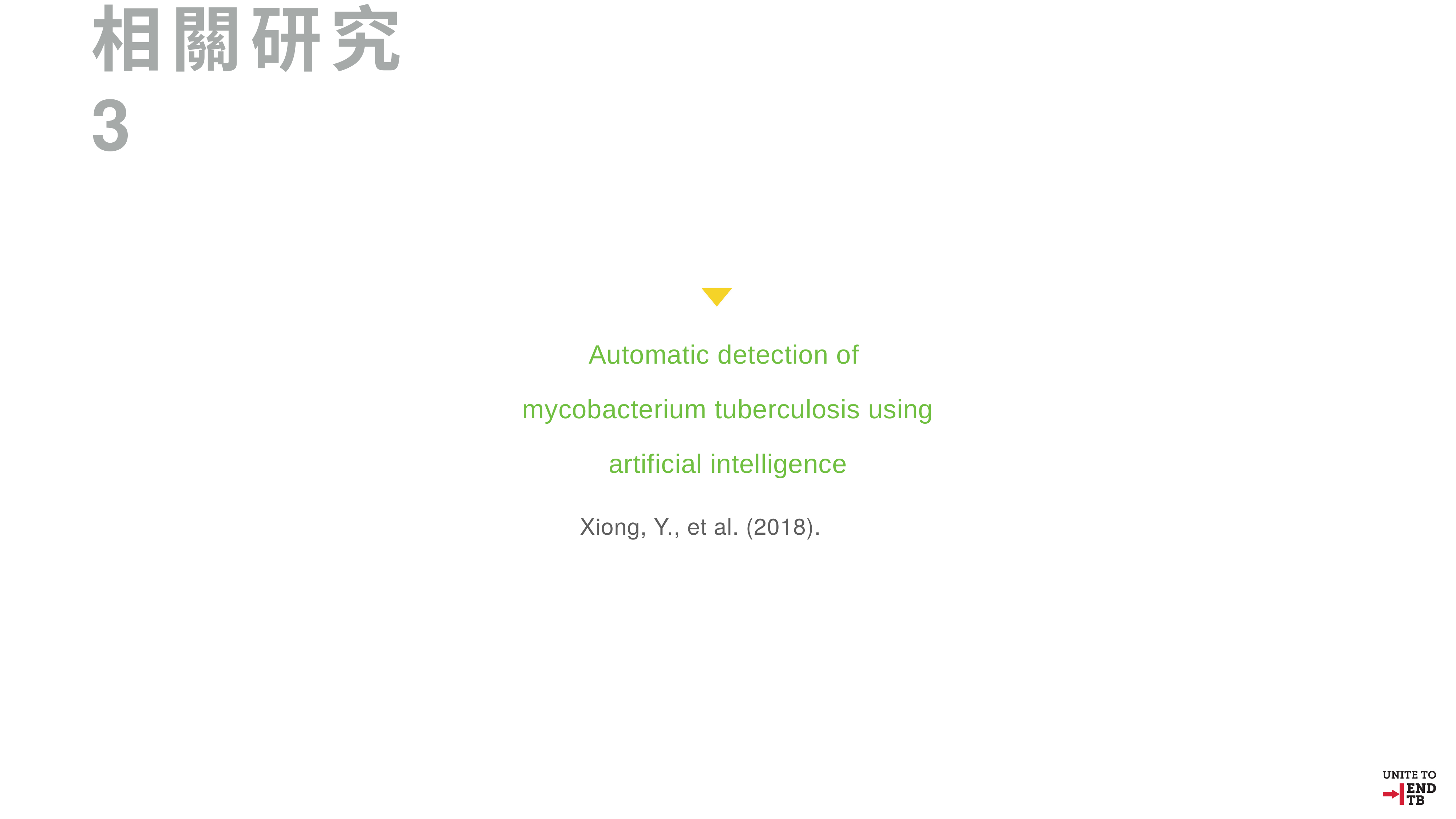

32
相關研究 3

Automatic detection of
mycobacterium tuberculosis using
artificial intelligence
Xiong, Y., et al. (2018).